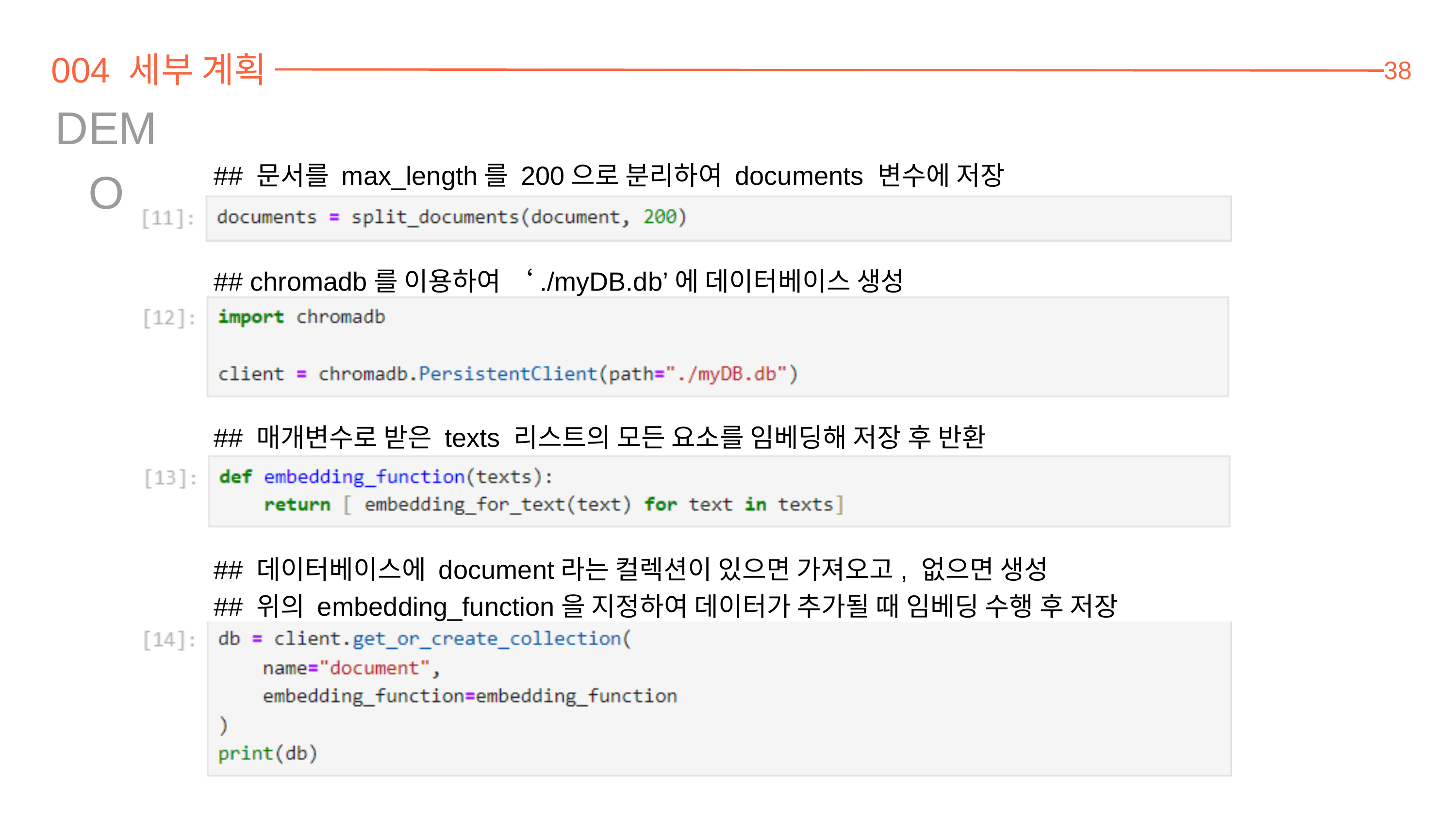

004 세부 계획
38

DEMO
## 문서를 max_length를 200으로 분리하여 documents 변수에 저장

## chromadb를 이용하여 ‘./myDB.db’에 데이터베이스 생성

## 매개변수로 받은 texts 리스트의 모든 요소를 임베딩해 저장 후 반환

## 데이터베이스에 document라는 컬렉션이 있으면 가져오고, 없으면 생성
## 위의 embedding_function을 지정하여 데이터가 추가될 때 임베딩 수행 후 저장